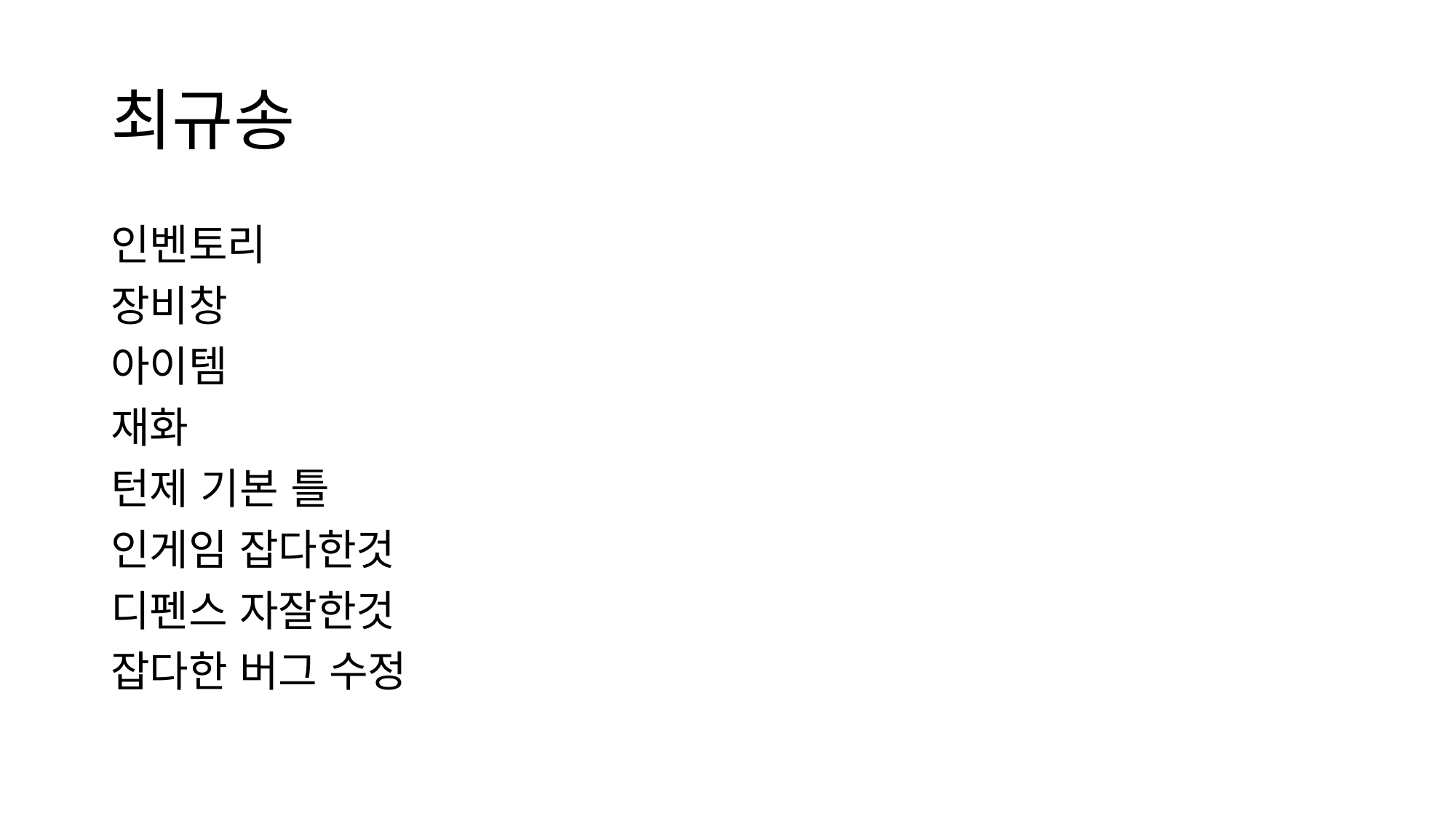

# 최규송
인벤토리
장비창
아이템
재화
턴제 기본 틀
인게임 잡다한것
디펜스 자잘한것
잡다한 버그 수정